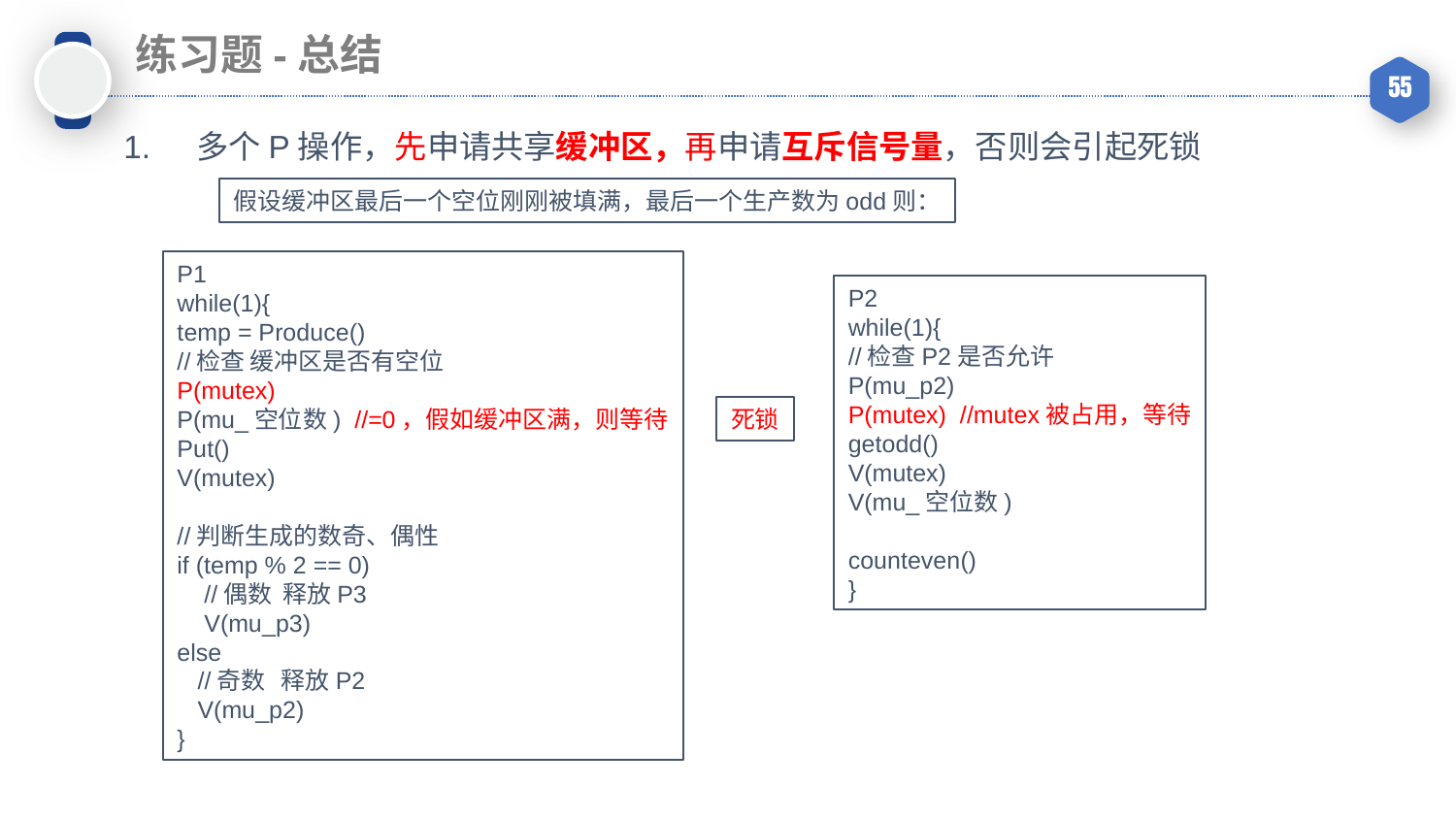

练习题-总结
多个P操作，先申请共享缓冲区，再申请互斥信号量，否则会引起死锁
假设缓冲区最后一个空位刚刚被填满，最后一个生产数为odd则：
P1
while(1){
temp = Produce()
//检查 缓冲区是否有空位
P(mutex)
P(mu_空位数)  //=0，假如缓冲区满，则等待
Put()
V(mutex)

//判断生成的数奇、偶性
if (temp % 2 == 0)
    //偶数  释放P3
    V(mu_p3)
else
   //奇数   释放P2
   V(mu_p2)
}
P2
while(1){
//检查P2是否允许
P(mu_p2)
P(mutex)  //mutex被占用，等待
getodd()
V(mutex)
V(mu_空位数)

counteven()
}
死锁